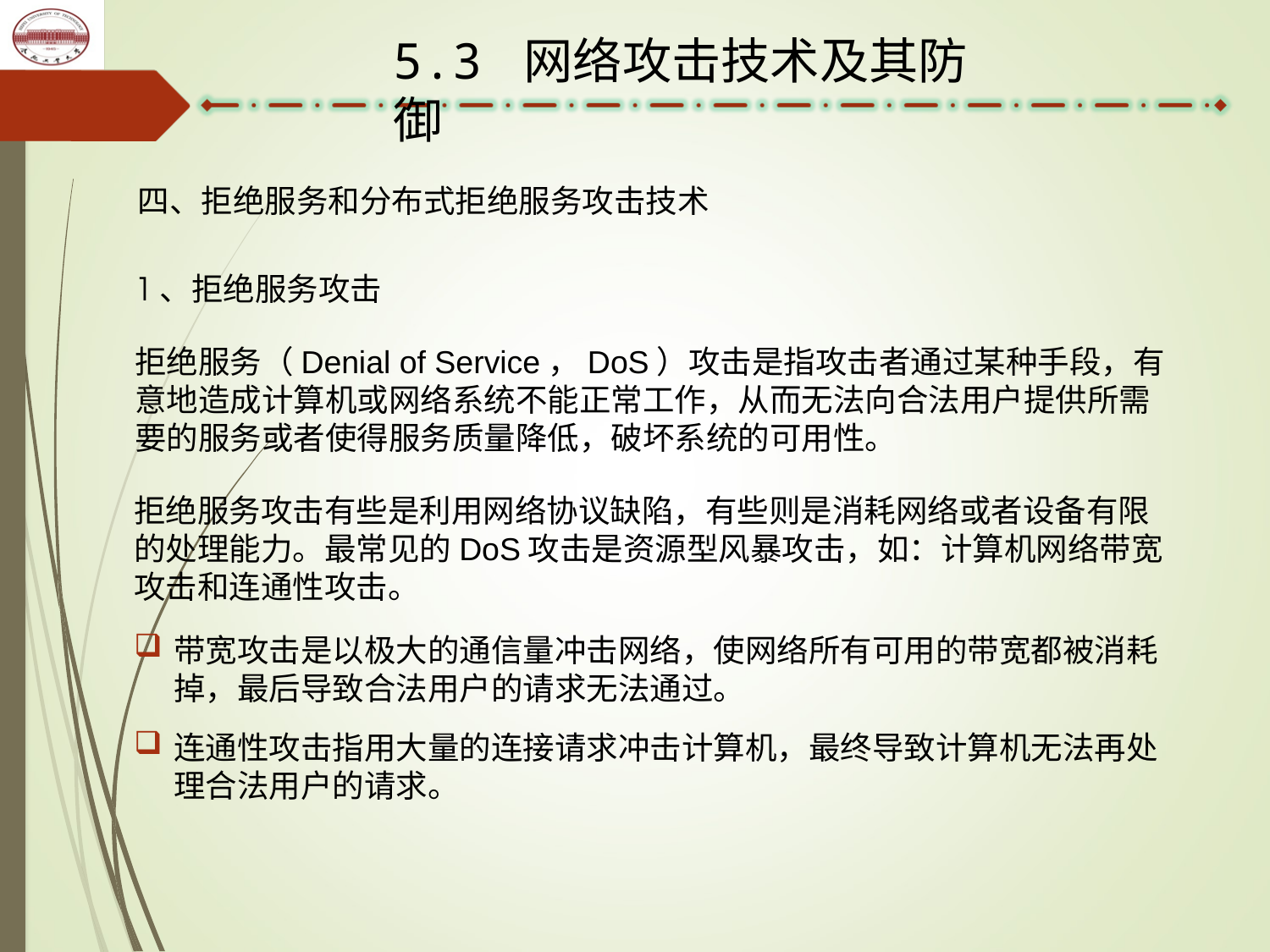

5.3 网络攻击技术及其防御
四、拒绝服务和分布式拒绝服务攻击技术
1、拒绝服务攻击
拒绝服务（Denial of Service，DoS）攻击是指攻击者通过某种手段，有意地造成计算机或网络系统不能正常工作，从而无法向合法用户提供所需要的服务或者使得服务质量降低，破坏系统的可用性。
拒绝服务攻击有些是利用网络协议缺陷，有些则是消耗网络或者设备有限的处理能力。最常见的DoS攻击是资源型风暴攻击，如：计算机网络带宽攻击和连通性攻击。
带宽攻击是以极大的通信量冲击网络，使网络所有可用的带宽都被消耗掉，最后导致合法用户的请求无法通过。
连通性攻击指用大量的连接请求冲击计算机，最终导致计算机无法再处理合法用户的请求。